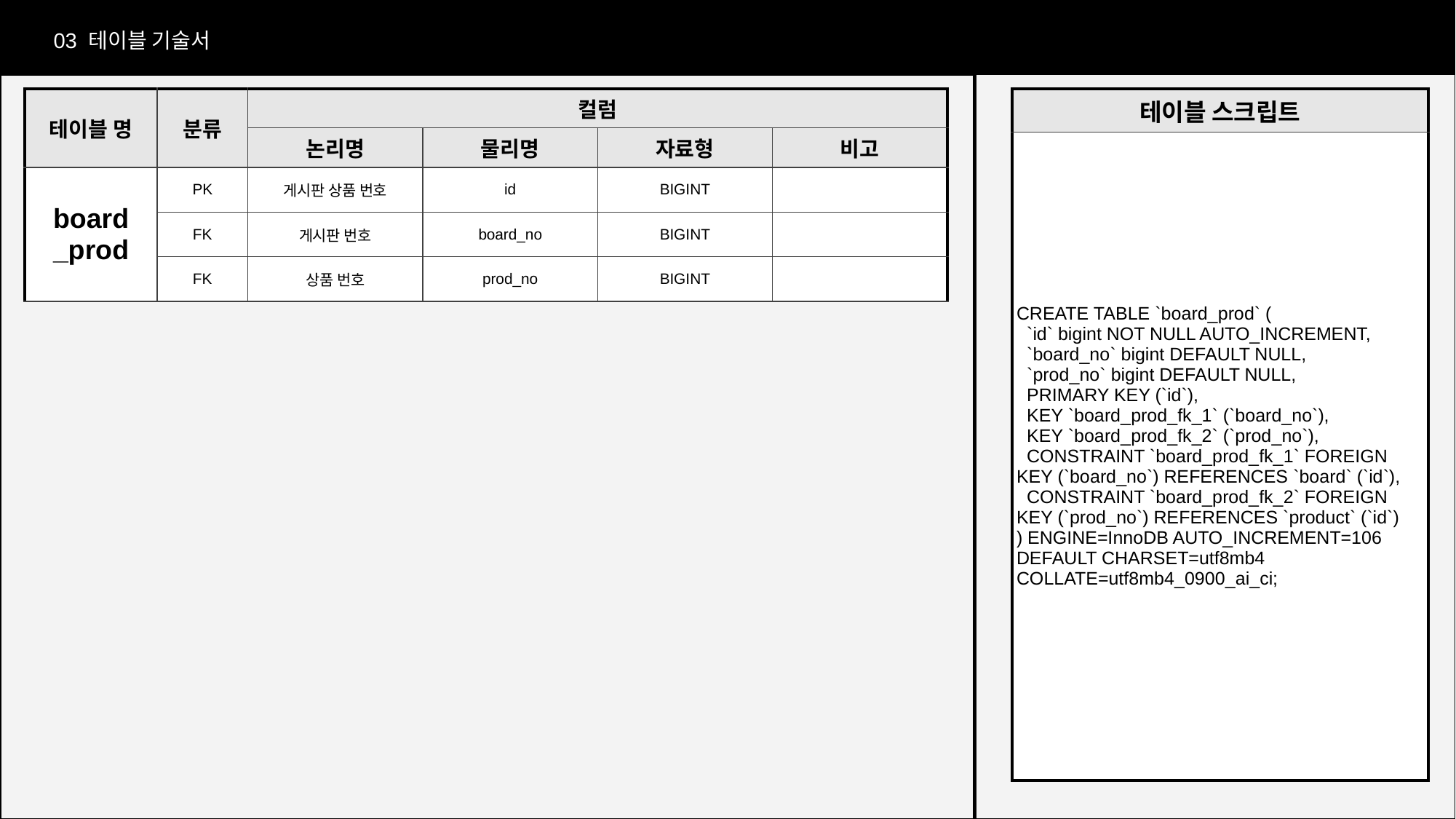

03 테이블 기술서

| 테이블 명 | 분류 | 컬럼 |  |  |  |
| --- | --- | --- | --- | --- | --- |
|  |  | 논리명 | 물리명 | 자료형 | 비고 |
| board \_prod | PK | 게시판 상품 번호 | id | BIGINT |  |
|  | FK | 게시판 번호 | board\_no | BIGINT |  |
|  | FK | 상품 번호 | prod\_no | BIGINT |  |
| 테이블 스크립트 |
| --- |
| CREATE TABLE `board\_prod` ( `id` bigint NOT NULL AUTO\_INCREMENT, `board\_no` bigint DEFAULT NULL, `prod\_no` bigint DEFAULT NULL, PRIMARY KEY (`id`), KEY `board\_prod\_fk\_1` (`board\_no`), KEY `board\_prod\_fk\_2` (`prod\_no`), CONSTRAINT `board\_prod\_fk\_1` FOREIGN KEY (`board\_no`) REFERENCES `board` (`id`), CONSTRAINT `board\_prod\_fk\_2` FOREIGN KEY (`prod\_no`) REFERENCES `product` (`id`) ) ENGINE=InnoDB AUTO\_INCREMENT=106 DEFAULT CHARSET=utf8mb4 COLLATE=utf8mb4\_0900\_ai\_ci; |